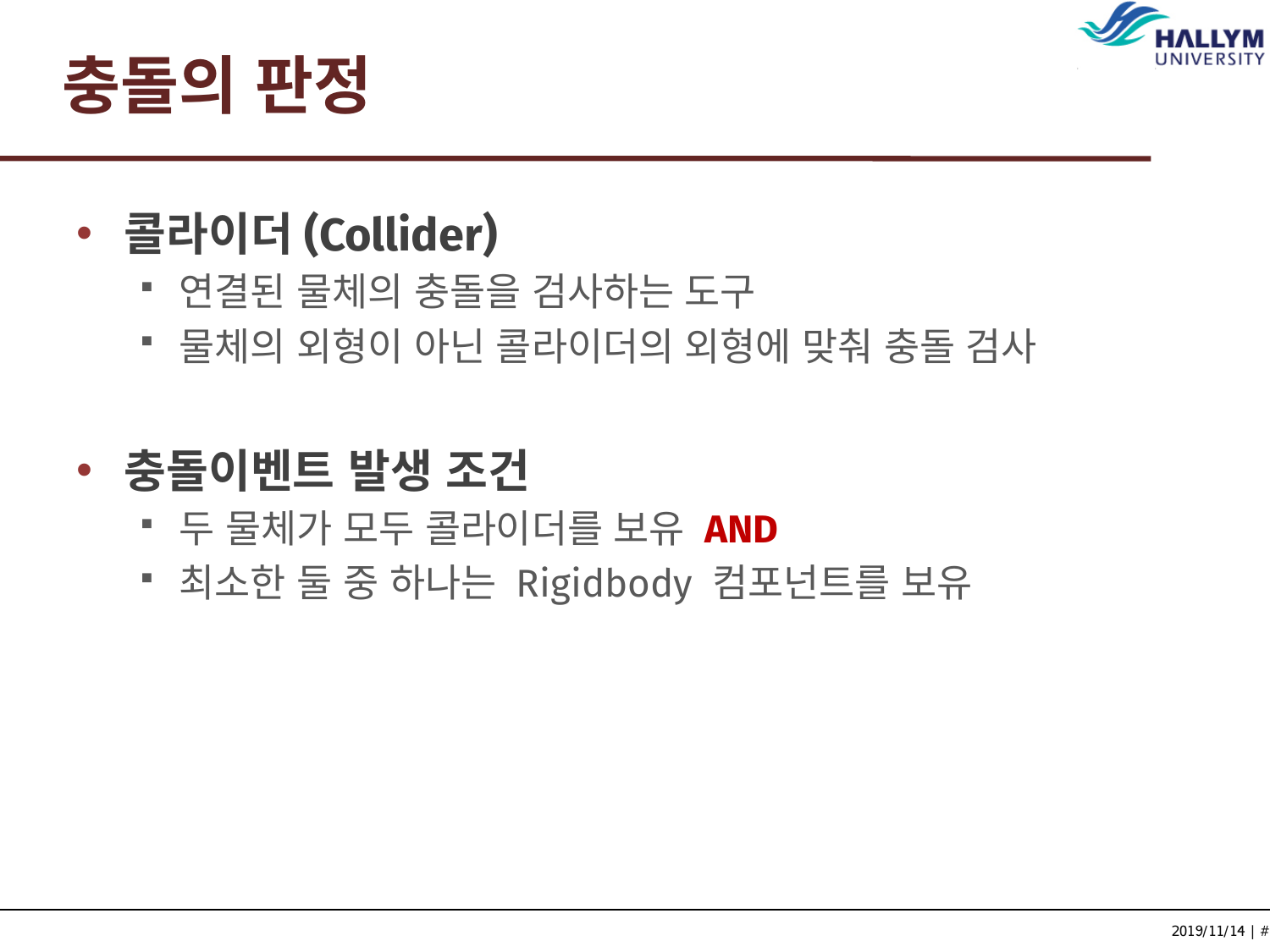

# 충돌의 판정
콜라이더(Collider)
연결된 물체의 충돌을 검사하는 도구
물체의 외형이 아닌 콜라이더의 외형에 맞춰 충돌 검사

충돌이벤트 발생 조건
두 물체가 모두 콜라이더를 보유 AND
최소한 둘 중 하나는 Rigidbody 컴포넌트를 보유